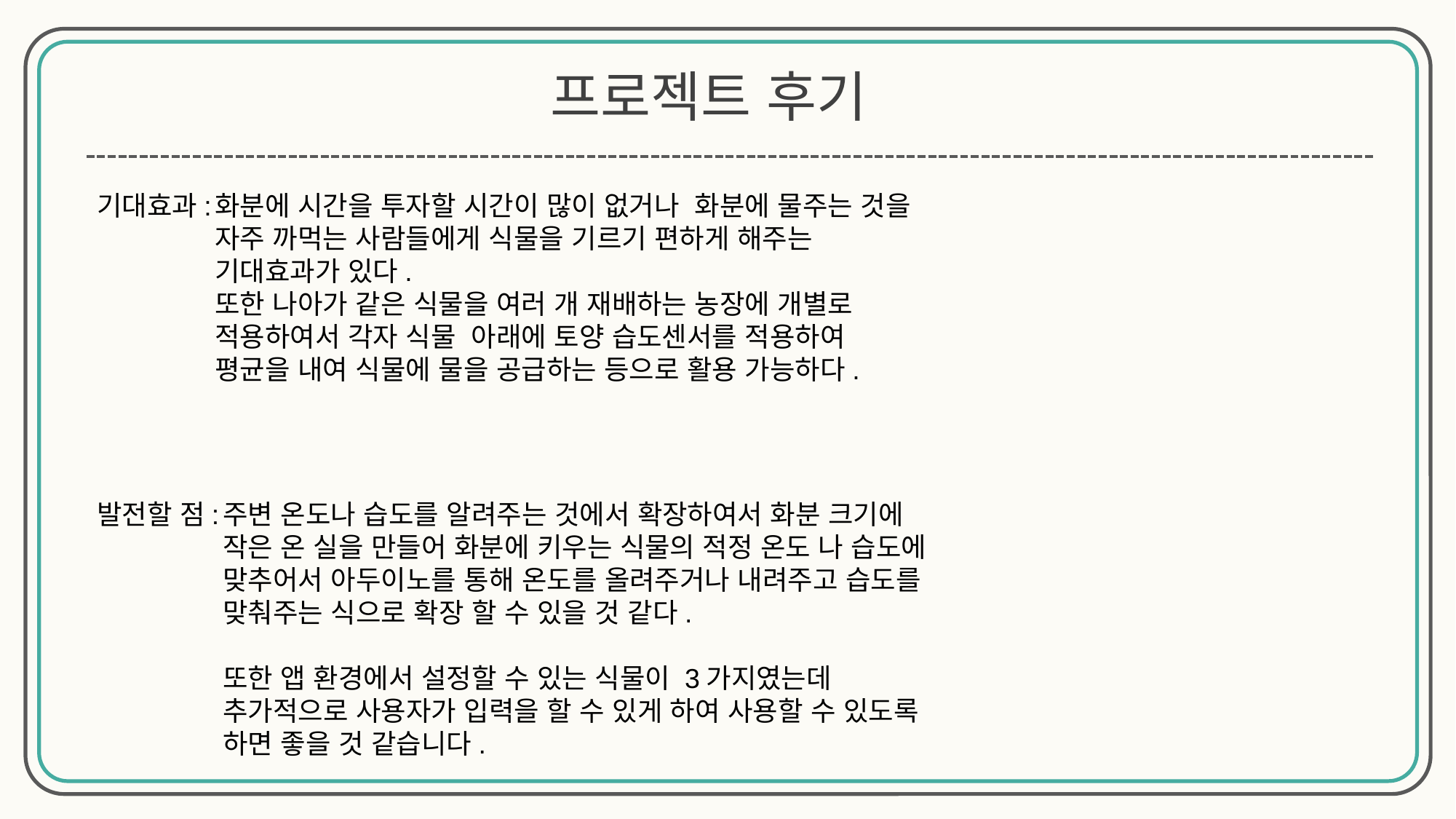

프로젝트 후기
기대효과:
화분에 시간을 투자할 시간이 많이 없거나  화분에 물주는 것을 자주 까먹는 사람들에게 식물을 기르기 편하게 해주는 기대효과가 있다.
또한 나아가 같은 식물을 여러 개 재배하는 농장에 개별로 적용하여서 각자 식물  아래에 토양 습도센서를 적용하여 평균을 내여 식물에 물을 공급하는 등으로 활용 가능하다.
발전할 점:
주변 온도나 습도를 알려주는 것에서 확장하여서 화분 크기에 작은 온 실을 만들어 화분에 키우는 식물의 적정 온도 나 습도에 맞추어서 아두이노를 통해 온도를 올려주거나 내려주고 습도를 맞춰주는 식으로 확장 할 수 있을 것 같다.

또한 앱 환경에서 설정할 수 있는 식물이 3가지였는데 추가적으로 사용자가 입력을 할 수 있게 하여 사용할 수 있도록 하면 좋을 것 같습니다.